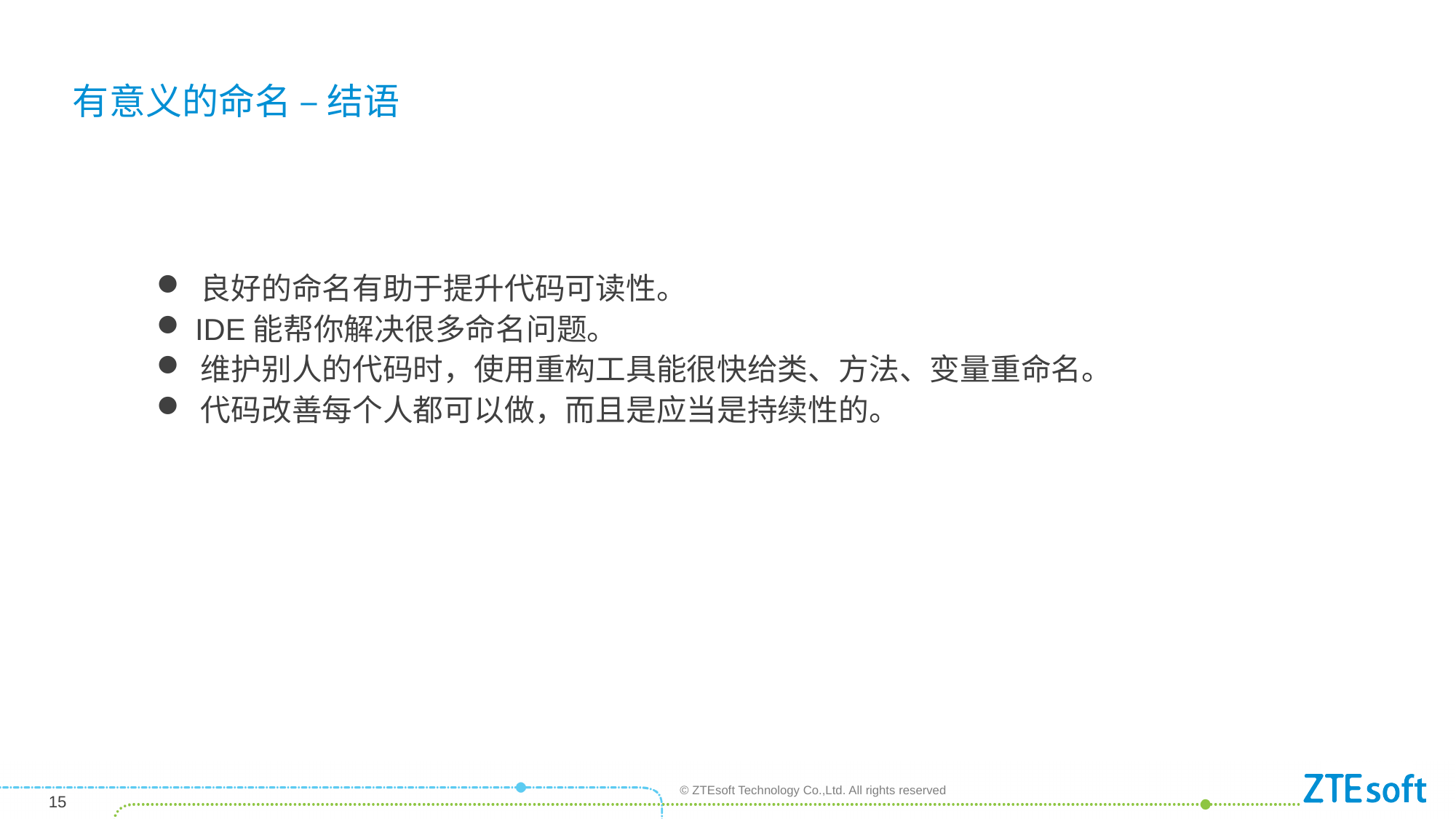

有意义的命名 – 结语

 良好的命名有助于提升代码可读性。
 IDE能帮你解决很多命名问题。
 维护别人的代码时，使用重构工具能很快给类、方法、变量重命名。
 代码改善每个人都可以做，而且是应当是持续性的。